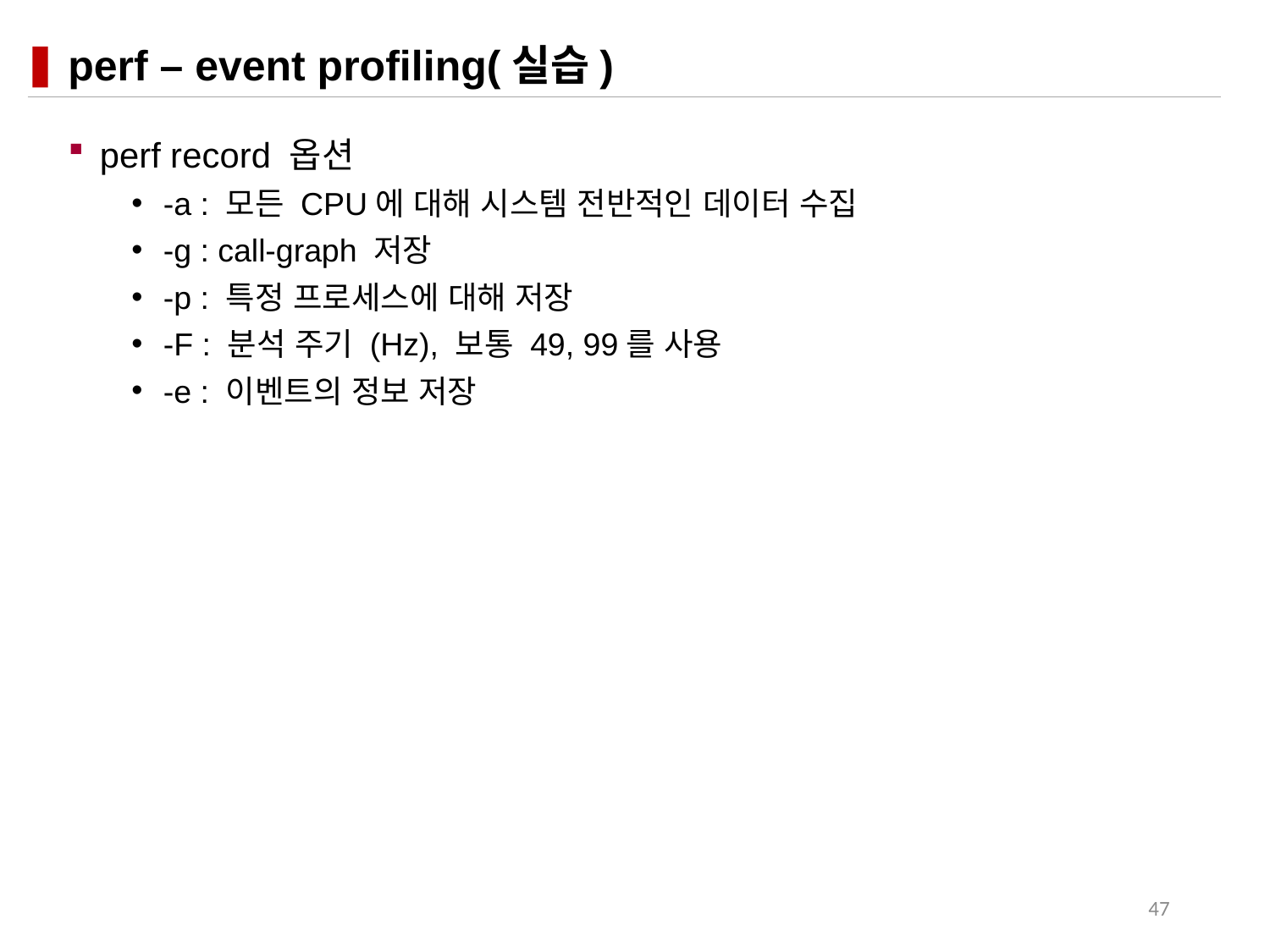

# perf – event profiling(실습)
perf record 옵션
-a : 모든 CPU에 대해 시스템 전반적인 데이터 수집
-g : call-graph 저장
-p : 특정 프로세스에 대해 저장
-F : 분석 주기 (Hz), 보통 49, 99를 사용
-e : 이벤트의 정보 저장
47